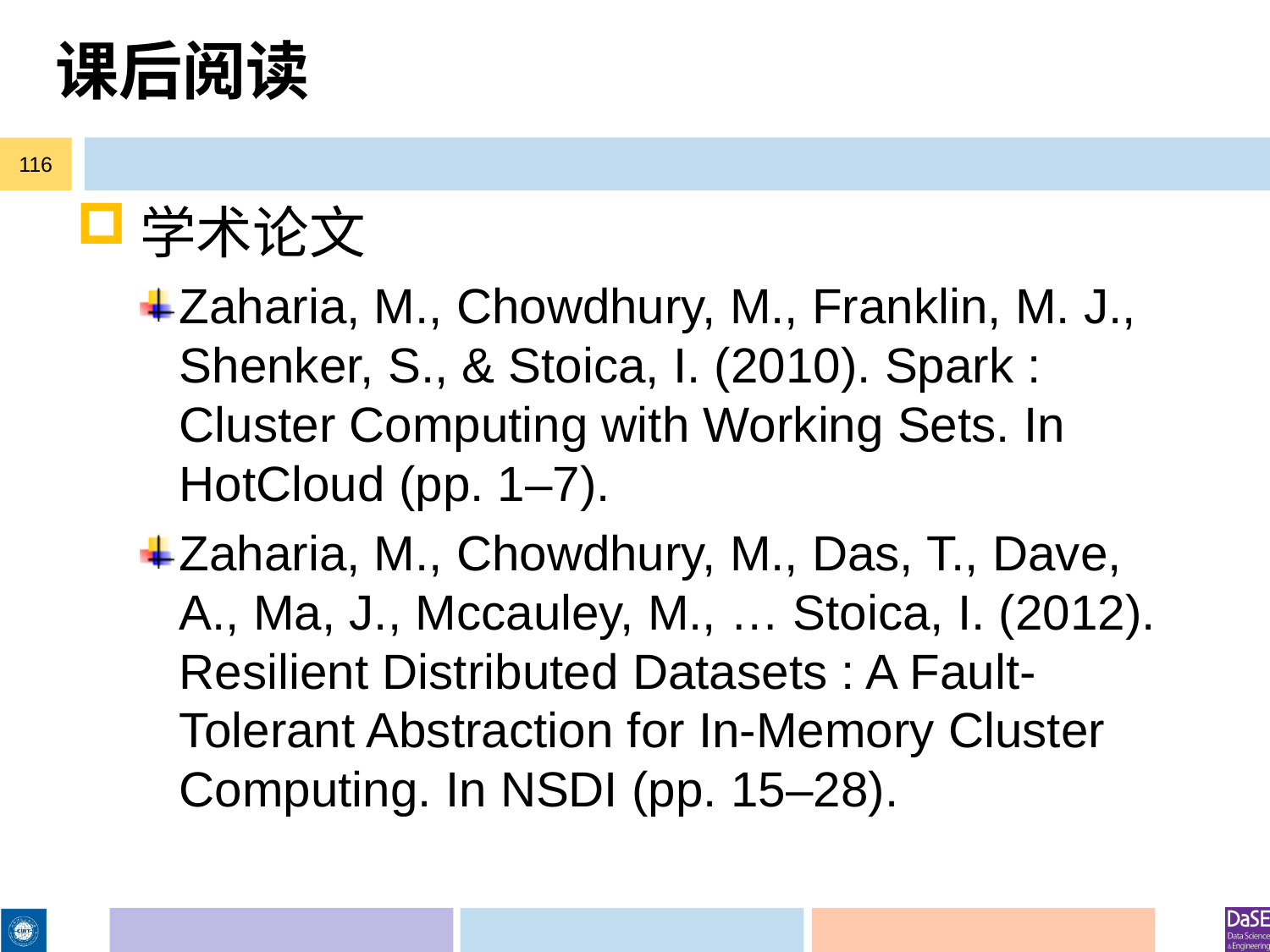

# 课后阅读
116
学术论文
Zaharia, M., Chowdhury, M., Franklin, M. J., Shenker, S., & Stoica, I. (2010). Spark : Cluster Computing with Working Sets. In HotCloud (pp. 1–7).
Zaharia, M., Chowdhury, M., Das, T., Dave, A., Ma, J., Mccauley, M., … Stoica, I. (2012). Resilient Distributed Datasets : A Fault-Tolerant Abstraction for In-Memory Cluster Computing. In NSDI (pp. 15–28).